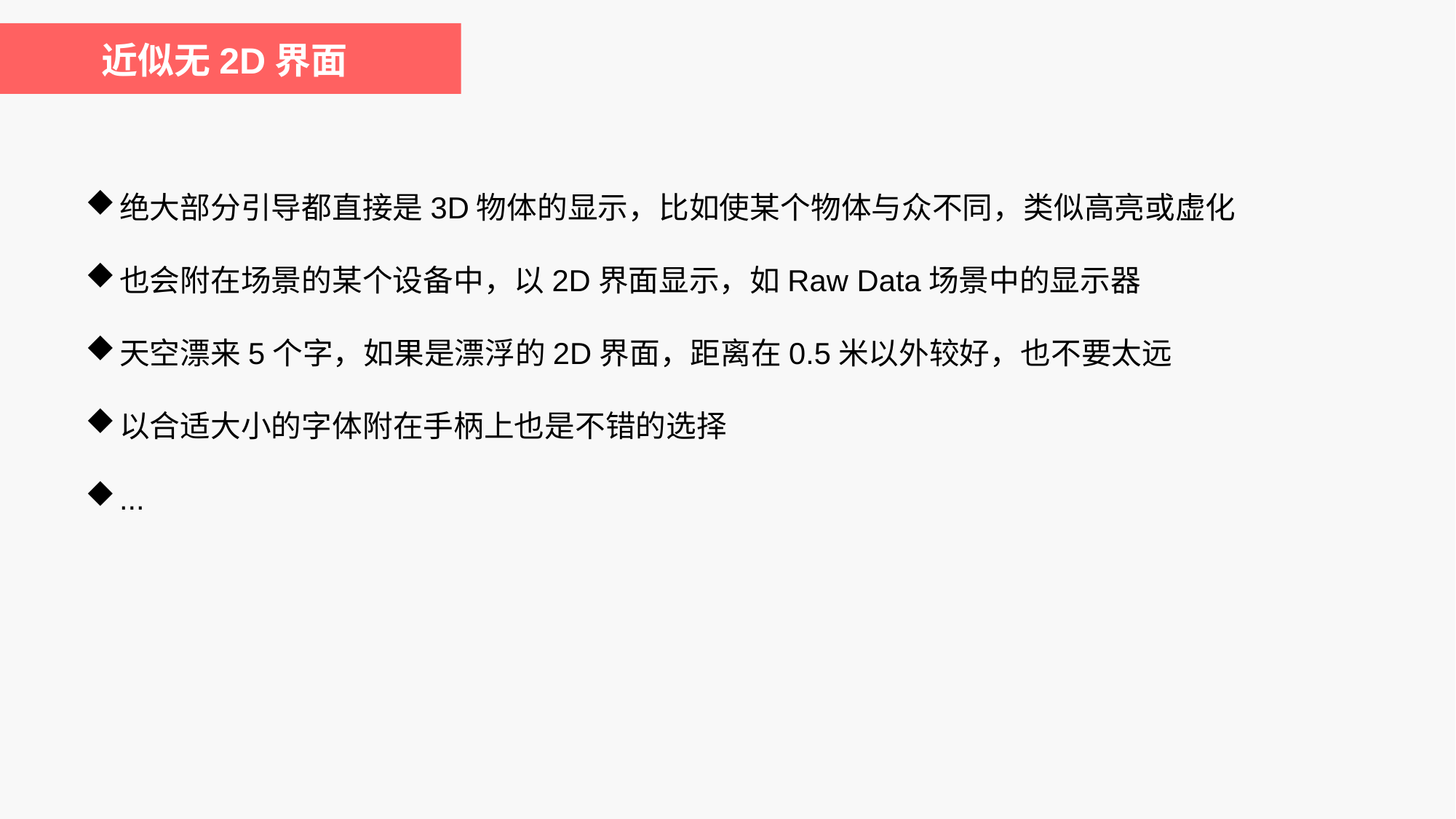

近似无2D界面
绝大部分引导都直接是3D物体的显示，比如使某个物体与众不同，类似高亮或虚化

也会附在场景的某个设备中，以2D界面显示，如Raw Data场景中的显示器

天空漂来5个字，如果是漂浮的2D界面，距离在0.5米以外较好，也不要太远

以合适大小的字体附在手柄上也是不错的选择

...